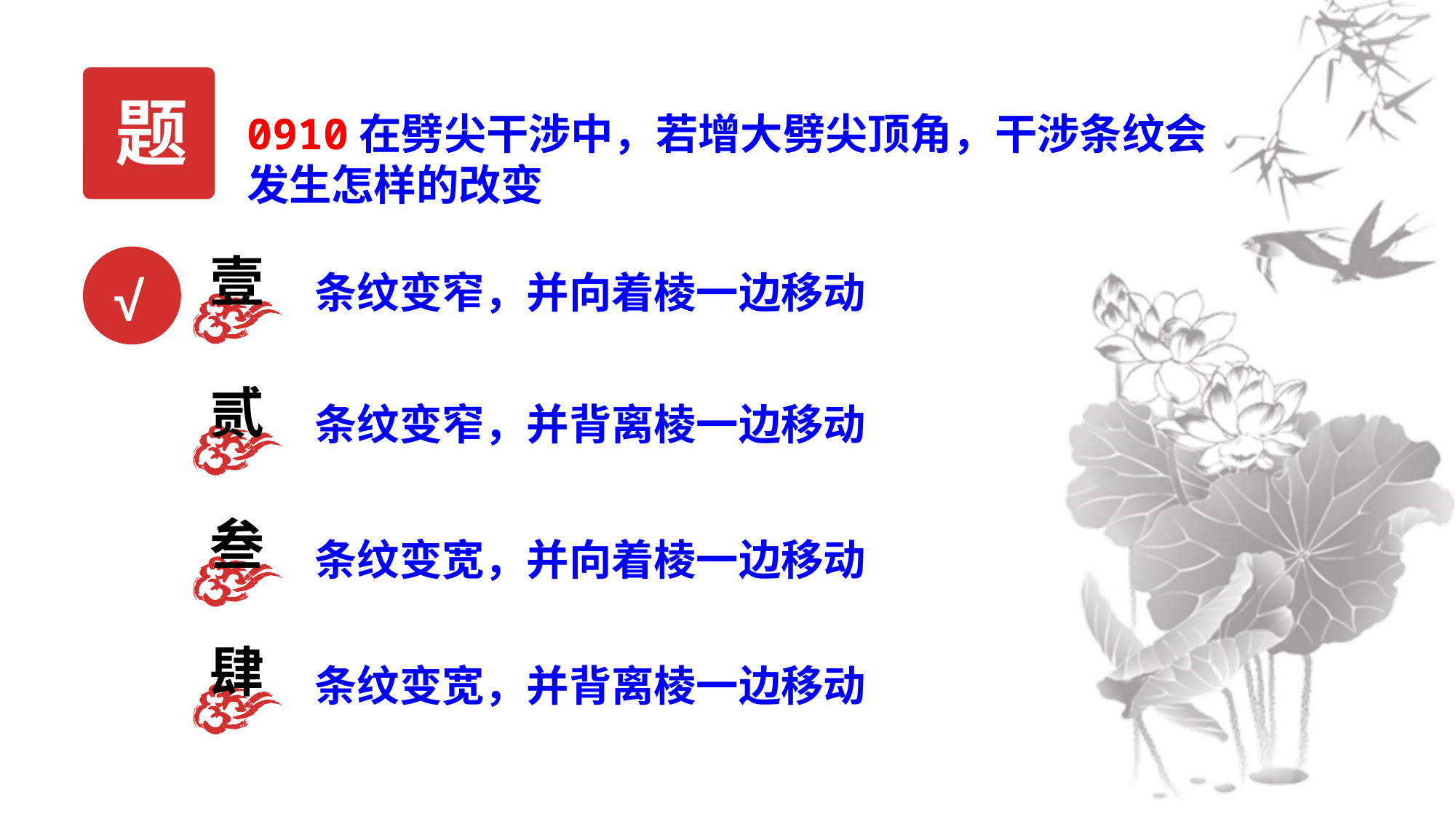

题
0910在劈尖干涉中，若增大劈尖顶角，干涉条纹会发生怎样的改变
壹

条纹变窄，并向着棱一边移动

√
贰

条纹变窄，并背离棱一边移动
叁

条纹变宽，并向着棱一边移动
肆

条纹变宽，并背离棱一边移动